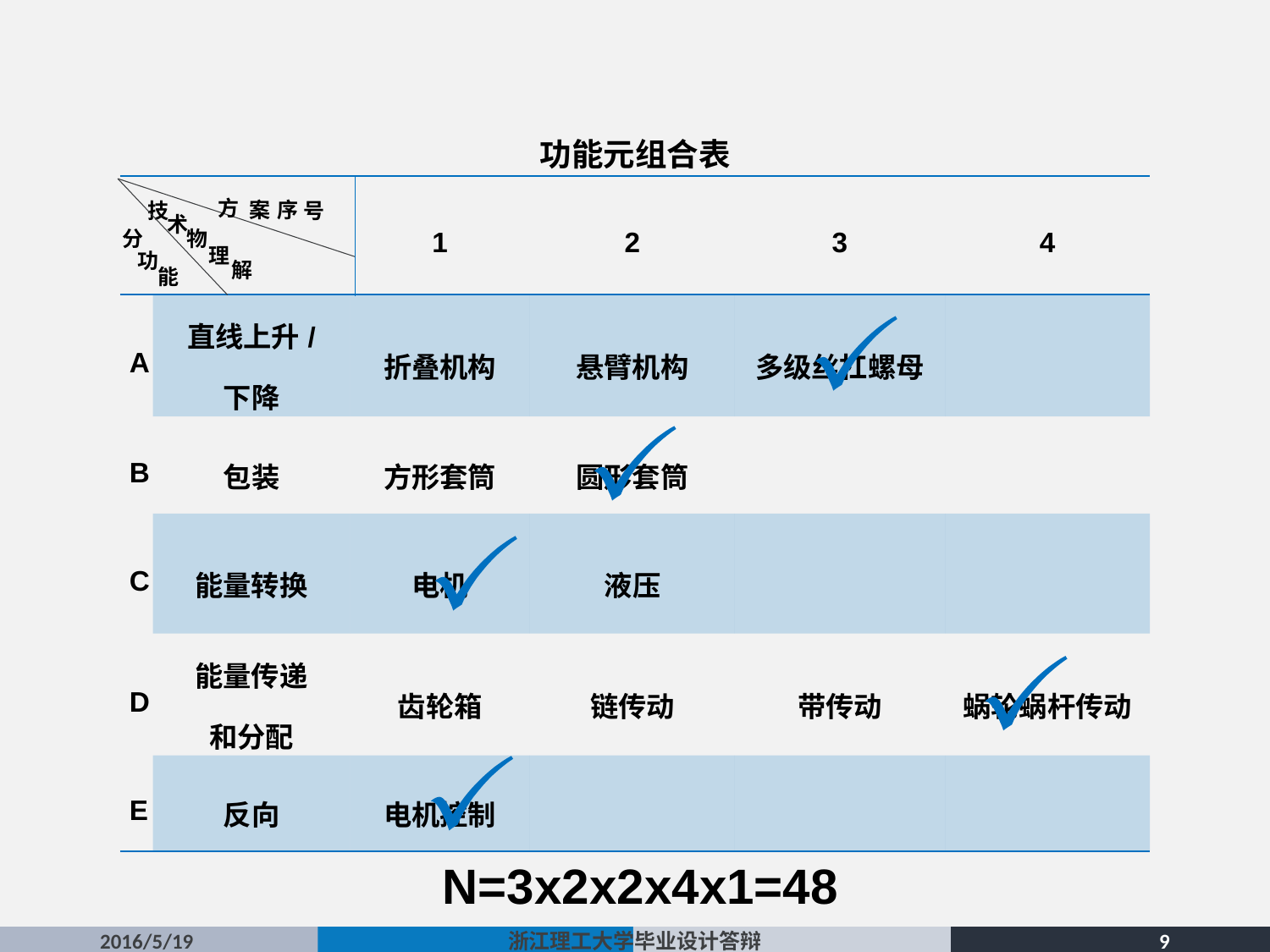

功能元组合表
|  |  | 1 | 2 | 3 | 4 |
| --- | --- | --- | --- | --- | --- |
| A | 直线上升/ 下降 | 折叠机构 | 悬臂机构 | 多级丝杠螺母 |  |
| B | 包装 | 方形套筒 | 圆形套筒 |  |  |
| C | 能量转换 | 电机 | 液压 |  |  |
| D | 能量传递 和分配 | 齿轮箱 | 链传动 | 带传动 | 蜗轮蜗杆传动 |
| E | 反向 | 电机控制 |  |  |  |
方
案
序
号
分
功
能
技
术
物
理
解

N=3x2x2x4x1=48
2016/5/19
浙江理工大学毕业设计答辩
9